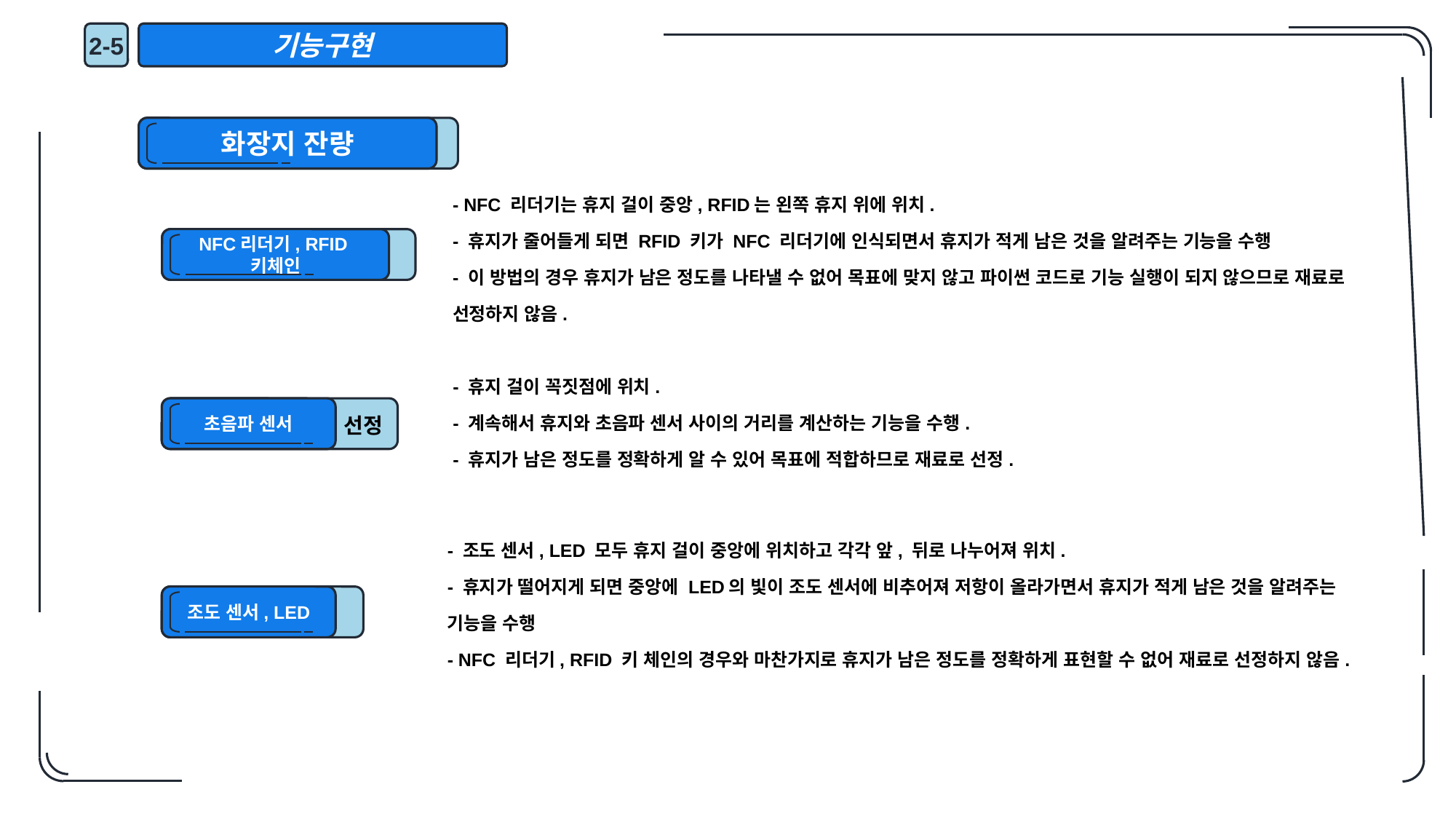

2-5
기능구현

화장지 잔량

- NFC 리더기는 휴지 걸이 중앙, RFID는 왼쪽 휴지 위에 위치.
- 휴지가 줄어들게 되면 RFID 키가 NFC 리더기에 인식되면서 휴지가 적게 남은 것을 알려주는 기능을 수행
- 이 방법의 경우 휴지가 남은 정도를 나타낼 수 없어 목표에 맞지 않고 파이썬 코드로 기능 실행이 되지 않으므로 재료로 선정하지 않음.

NFC리더기, RFID키체인

- 휴지 걸이 꼭짓점에 위치.
- 계속해서 휴지와 초음파 센서 사이의 거리를 계산하는 기능을 수행.
- 휴지가 남은 정도를 정확하게 알 수 있어 목표에 적합하므로 재료로 선정.
초음파 센서

선정
- 조도 센서, LED 모두 휴지 걸이 중앙에 위치하고 각각 앞, 뒤로 나누어져 위치.
- 휴지가 떨어지게 되면 중앙에 LED의 빛이 조도 센서에 비추어져 저항이 올라가면서 휴지가 적게 남은 것을 알려주는 기능을 수행
- NFC 리더기, RFID 키 체인의 경우와 마찬가지로 휴지가 남은 정도를 정확하게 표현할 수 없어 재료로 선정하지 않음.

조도 센서, LED